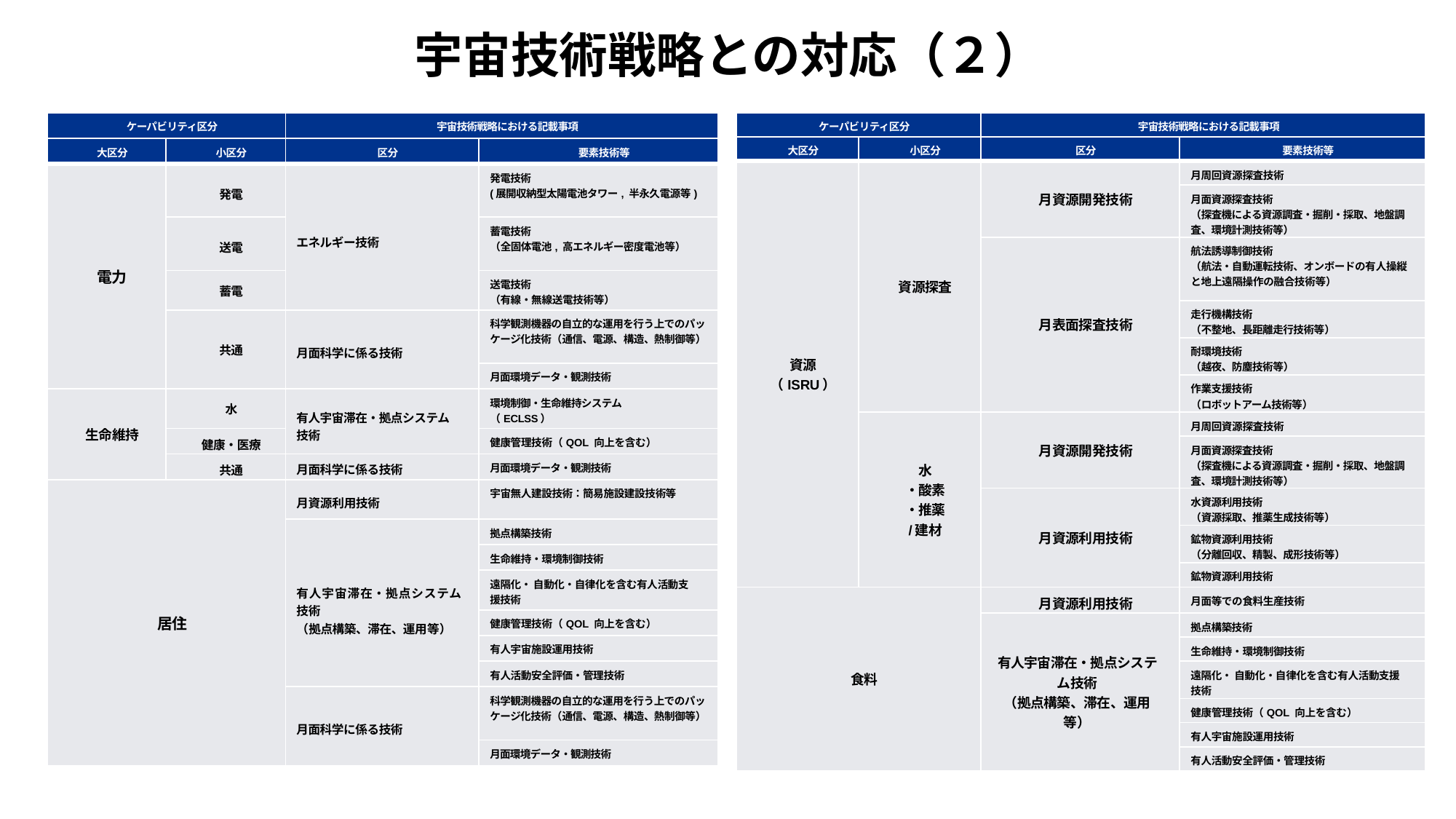

# 宇宙技術戦略との対応（２）
| ケーパビリティ区分 |  | 宇宙技術戦略における記載事項 |  |
| --- | --- | --- | --- |
| 大区分 | 小区分 | 区分 | 要素技術等 |
| 電力 | 発電 | エネルギー技術 | 発電技術 (展開収納型太陽電池タワー, 半永久電源等) |
|  | 送電 |  | 蓄電技術 （全固体電池, 高エネルギー密度電池等） |
|  | 蓄電 |  | 送電技術 （有線・無線送電技術等） |
|  | 共通 | 月面科学に係る技術 | 科学観測機器の自立的な運用を行う上でのパッケージ化技術（通信、電源、構造、熱制御等） |
|  |  |  | 月面環境データ・観測技術 |
| 生命維持 | 水 | 有人宇宙滞在・拠点システム技術 | 環境制御・生命維持システム （ECLSS） |
|  | 健康・医療 |  | 健康管理技術（QOL 向上を含む） |
|  | 共通 | 月面科学に係る技術 | 月面環境データ・観測技術 |
| 居住 |  | 月資源利用技術 | 宇宙無人建設技術：簡易施設建設技術等 |
|  |  | 有人宇宙滞在・拠点システム技術 （拠点構築、滞在、運用等） | 拠点構築技術 |
|  |  |  | 生命維持・環境制御技術 |
|  |  |  | 遠隔化・ 自動化・自律化を含む有人活動支援技術 |
|  |  |  | 健康管理技術（QOL 向上を含む） |
|  |  |  | 有人宇宙施設運用技術 |
|  |  |  | 有人活動安全評価・管理技術 |
|  |  | 月面科学に係る技術 | 科学観測機器の自立的な運用を行う上でのパッケージ化技術（通信、電源、構造、熱制御等） |
|  |  |  | 月面環境データ・観測技術 |
| ケーパビリティ区分 |  | 宇宙技術戦略における記載事項 |  |
| --- | --- | --- | --- |
| 大区分 | 小区分 | 区分 | 要素技術等 |
| 資源 （ISRU） | 資源探査 | 月資源開発技術 | 月周回資源探査技術 |
|  |  |  | 月面資源探査技術 （探査機による資源調査・掘削・採取、地盤調査、環境計測技術等） |
|  |  | 月表面探査技術 | 航法誘導制御技術 （航法・自動運転技術、オンボードの有人操縦と地上遠隔操作の融合技術等） |
|  |  |  | 走行機構技術 （不整地、長距離走行技術等） |
|  |  |  | 耐環境技術 （越夜、防塵技術等） |
|  |  |  | 作業支援技術 （ロボットアーム技術等） |
|  | 水 ・酸素 ・推薬 /建材 | 月資源開発技術 | 月周回資源探査技術 |
|  |  |  | 月面資源探査技術 （探査機による資源調査・掘削・採取、地盤調査、環境計測技術等） |
|  |  | 月資源利用技術 | 水資源利用技術 （資源採取、推薬生成技術等） |
|  |  |  | 鉱物資源利用技術 （分離回収、精製、成形技術等） |
|  |  |  | 鉱物資源利用技術 |
| 食料 |  | 月資源利用技術 | 月面等での食料生産技術 |
|  |  | 有人宇宙滞在・拠点システム技術 （拠点構築、滞在、運用等） | 拠点構築技術 |
|  |  |  | 生命維持・環境制御技術 |
|  |  |  | 遠隔化・ 自動化・自律化を含む有人活動支援技術 |
|  |  |  | 健康管理技術（QOL 向上を含む） |
|  |  |  | 有人宇宙施設運用技術 |
|  |  |  | 有人活動安全評価・管理技術 |